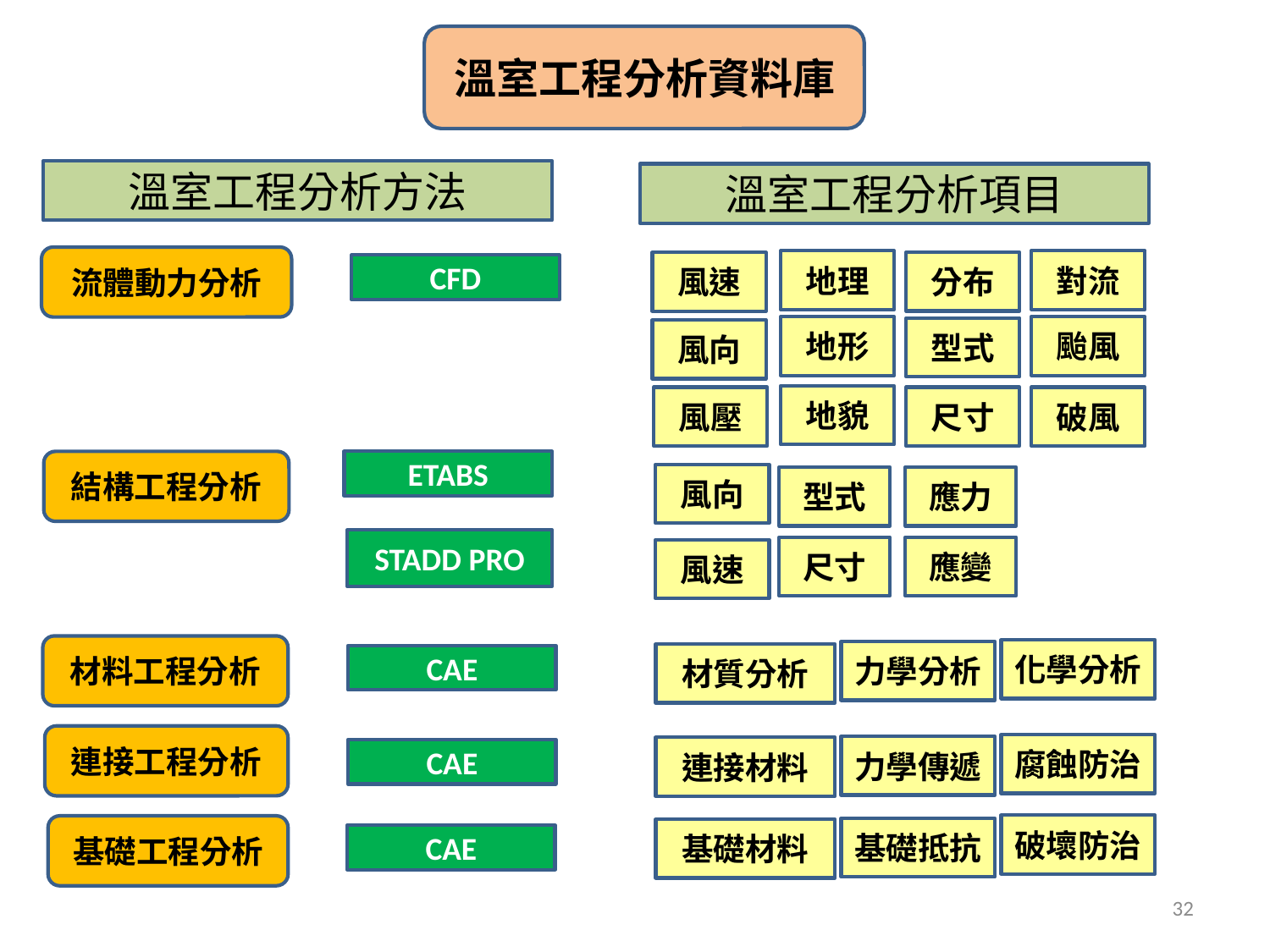

溫室工程分析資料庫
溫室工程分析方法
溫室工程分析項目
流體動力分析
對流
地理
分布
風速
CFD
地形
颱風
型式
風向
地貌
風壓
尺寸
破風
結構工程分析
ETABS
風向
型式
應力
STADD PRO
尺寸
應變
風速
材料工程分析
化學分析
力學分析
材質分析
CAE
連接工程分析
腐蝕防治
力學傳遞
連接材料
CAE
破壞防治
基礎工程分析
基礎抵抗
基礎材料
CAE
32